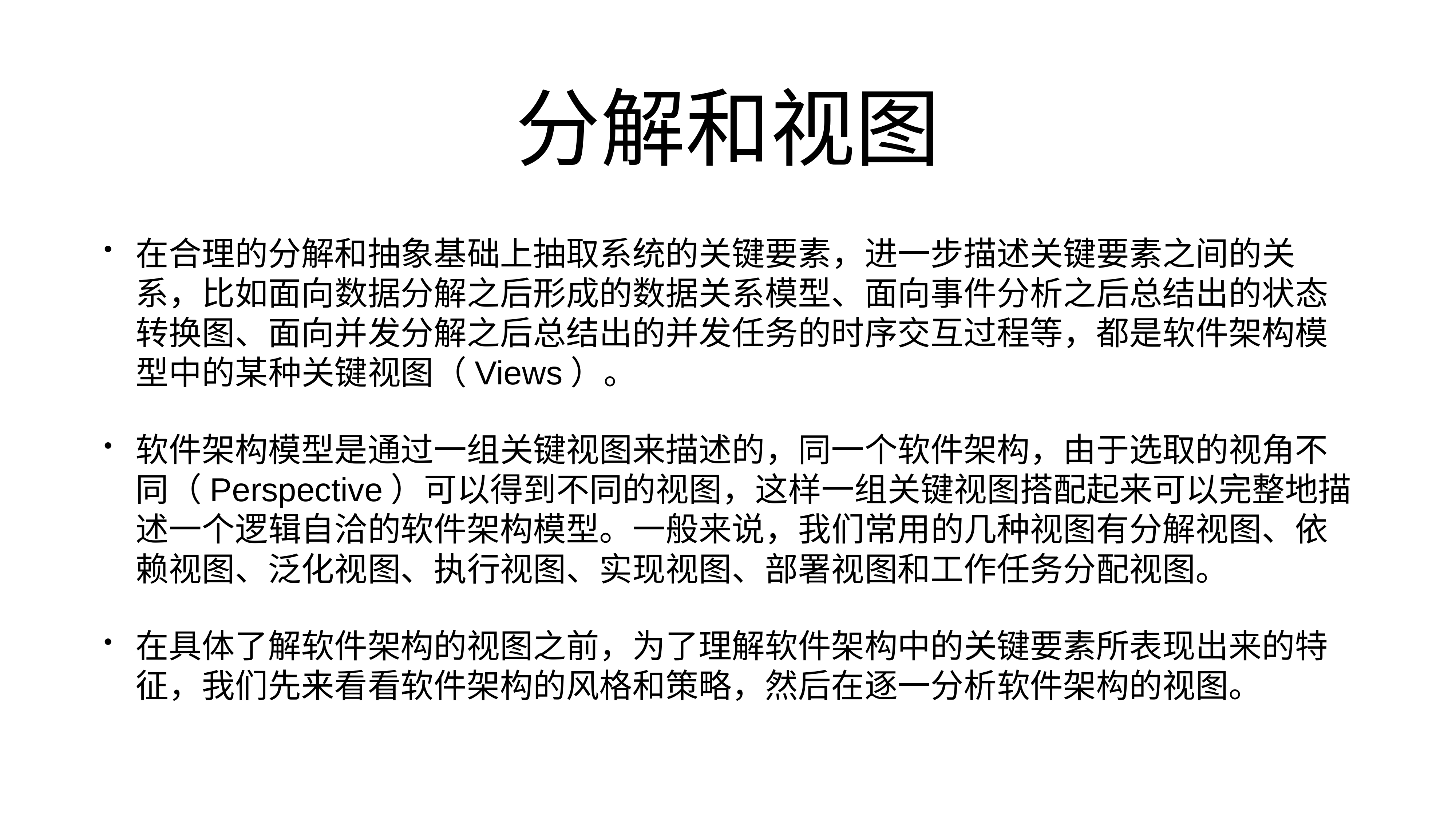

# 分解和视图
在合理的分解和抽象基础上抽取系统的关键要素，进一步描述关键要素之间的关系，比如面向数据分解之后形成的数据关系模型、面向事件分析之后总结出的状态转换图、面向并发分解之后总结出的并发任务的时序交互过程等，都是软件架构模型中的某种关键视图（Views）。
软件架构模型是通过一组关键视图来描述的，同一个软件架构，由于选取的视角不同（Perspective）可以得到不同的视图，这样一组关键视图搭配起来可以完整地描述一个逻辑自洽的软件架构模型。一般来说，我们常用的几种视图有分解视图、依赖视图、泛化视图、执行视图、实现视图、部署视图和工作任务分配视图。
在具体了解软件架构的视图之前，为了理解软件架构中的关键要素所表现出来的特征，我们先来看看软件架构的风格和策略，然后在逐一分析软件架构的视图。